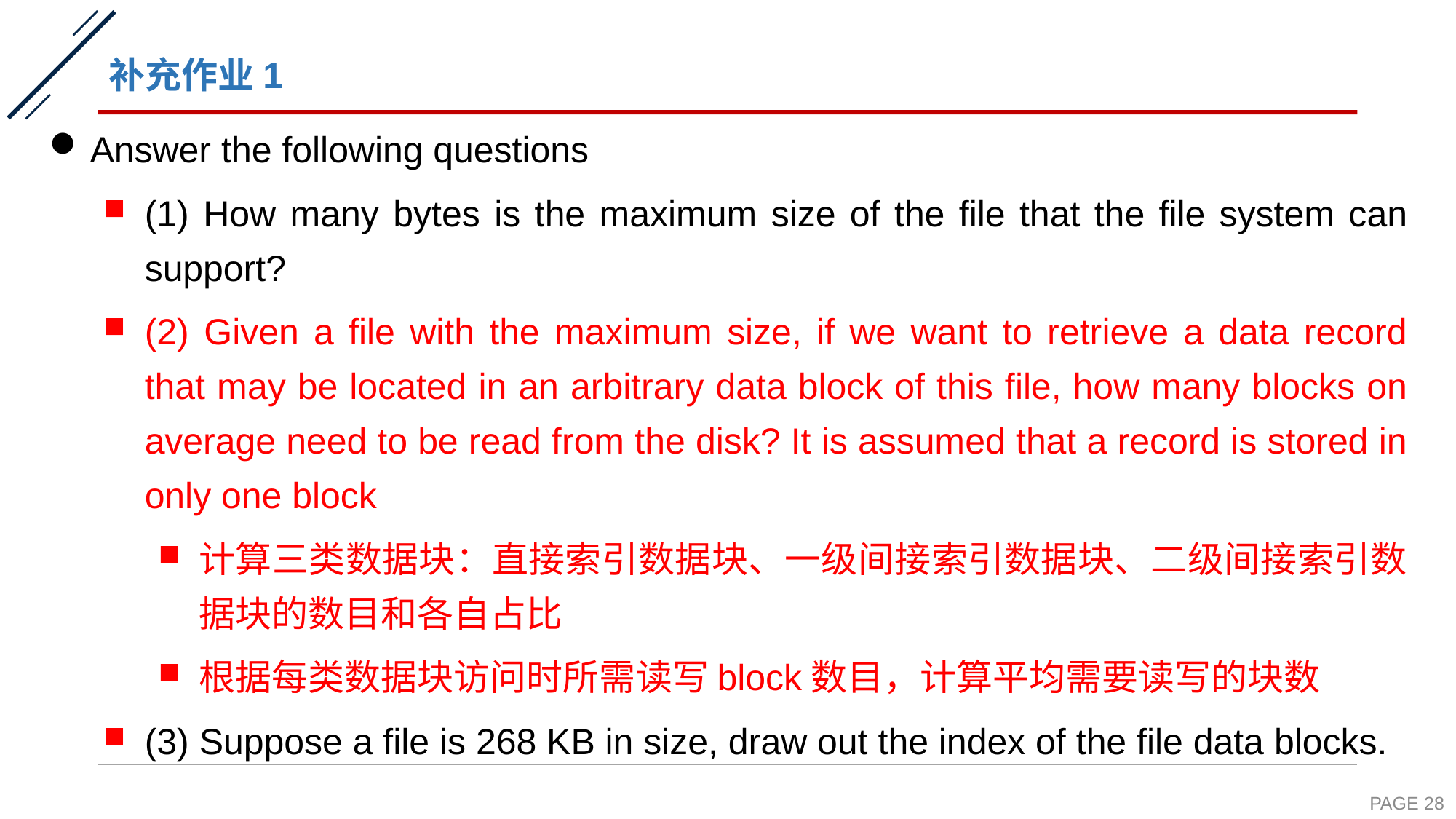

# 补充作业1
Answer the following questions
(1) How many bytes is the maximum size of the file that the file system can support?
(2) Given a file with the maximum size, if we want to retrieve a data record that may be located in an arbitrary data block of this file, how many blocks on average need to be read from the disk? It is assumed that a record is stored in only one block
计算三类数据块：直接索引数据块、一级间接索引数据块、二级间接索引数据块的数目和各自占比
根据每类数据块访问时所需读写block数目，计算平均需要读写的块数
(3) Suppose a file is 268 KB in size, draw out the index of the file data blocks.

PAGE 28